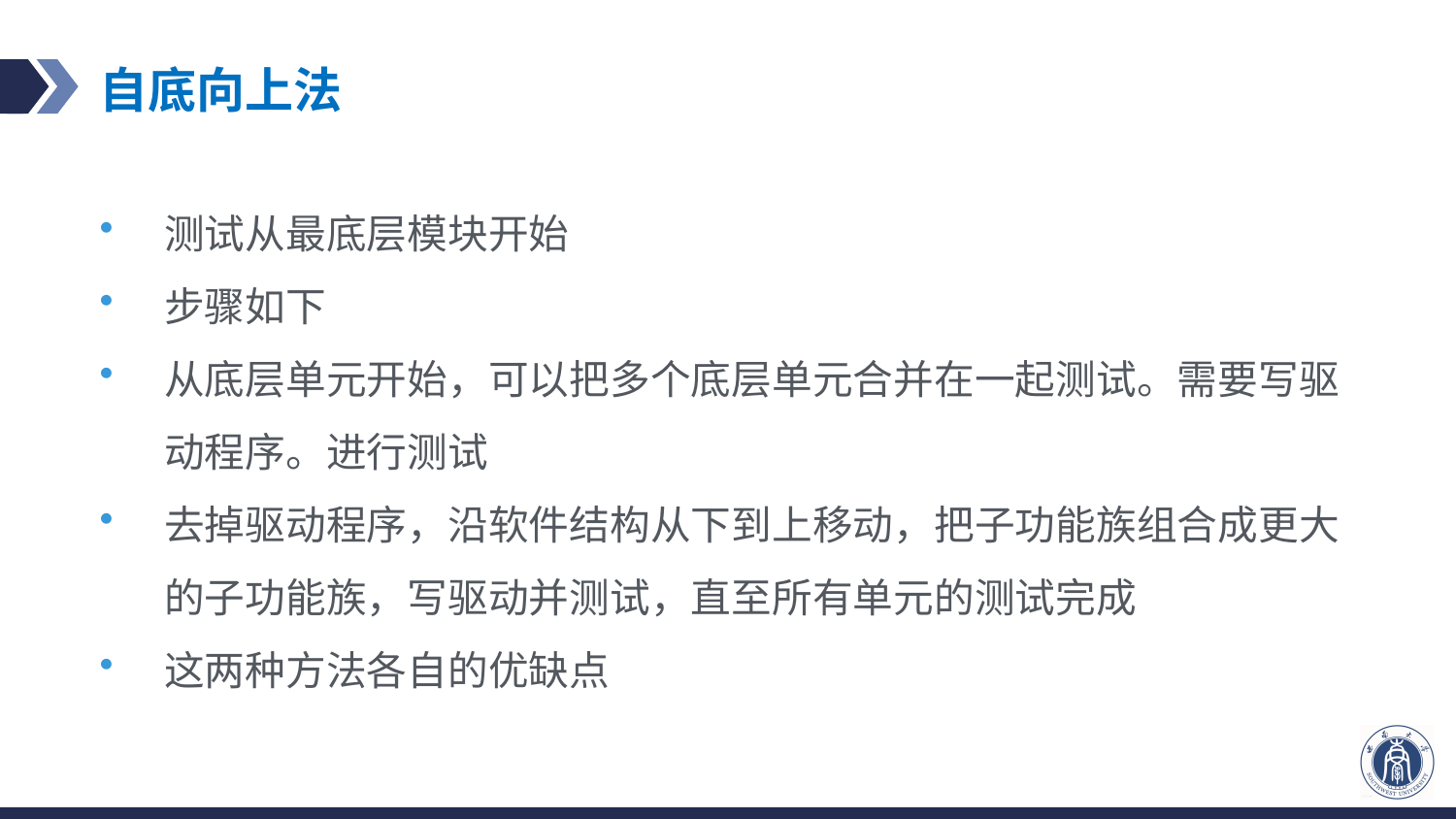

# 自底向上法
测试从最底层模块开始
步骤如下
从底层单元开始，可以把多个底层单元合并在一起测试。需要写驱动程序。进行测试
去掉驱动程序，沿软件结构从下到上移动，把子功能族组合成更大的子功能族，写驱动并测试，直至所有单元的测试完成
这两种方法各自的优缺点